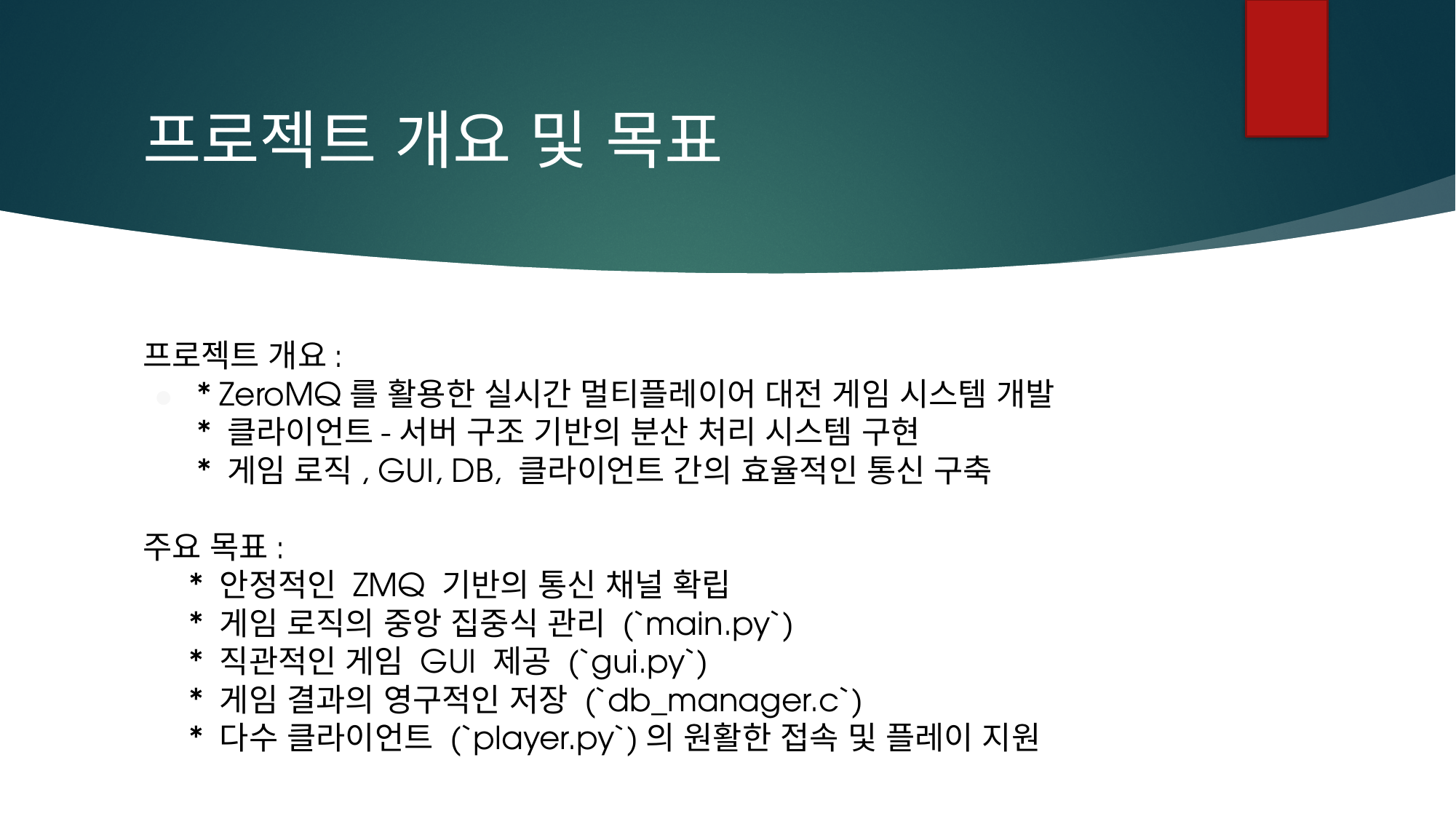

# 프로젝트 개요 및 목표

프로젝트 개요:
* ZeroMQ를 활용한 실시간 멀티플레이어 대전 게임 시스템 개발
* 클라이언트-서버 구조 기반의 분산 처리 시스템 구현
* 게임 로직, GUI, DB, 클라이언트 간의 효율적인 통신 구축

주요 목표:
    * 안정적인 ZMQ 기반의 통신 채널 확립
    * 게임 로직의 중앙 집중식 관리 (`main.py`)
    * 직관적인 게임 GUI 제공 (`gui.py`)
    * 게임 결과의 영구적인 저장 (`db_manager.c`)
    * 다수 클라이언트 (`player.py`)의 원활한 접속 및 플레이 지원